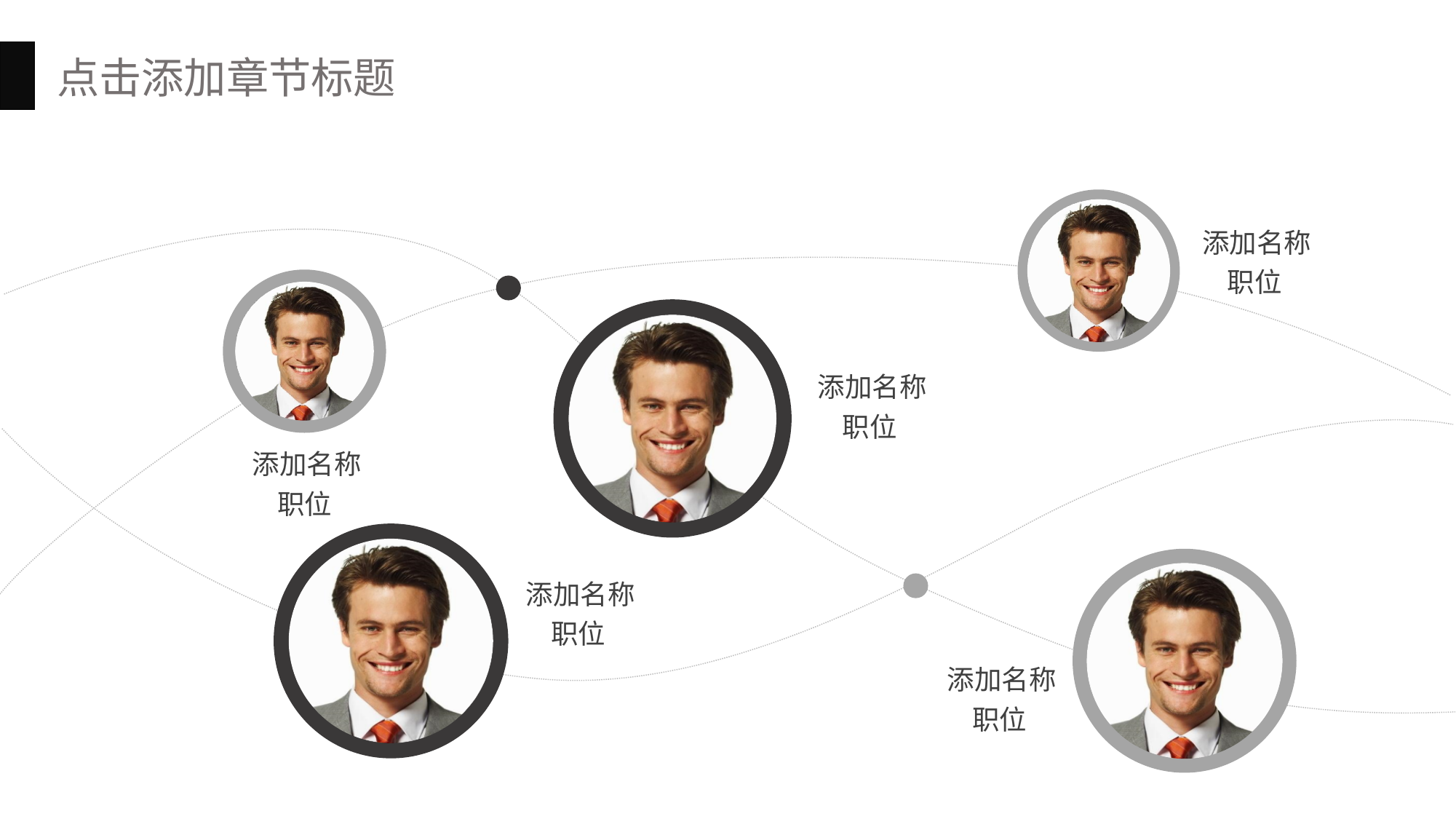

点击添加章节标题

添加名称
职位

添加名称
职位

添加名称
职位

添加名称
职位

添加名称
职位